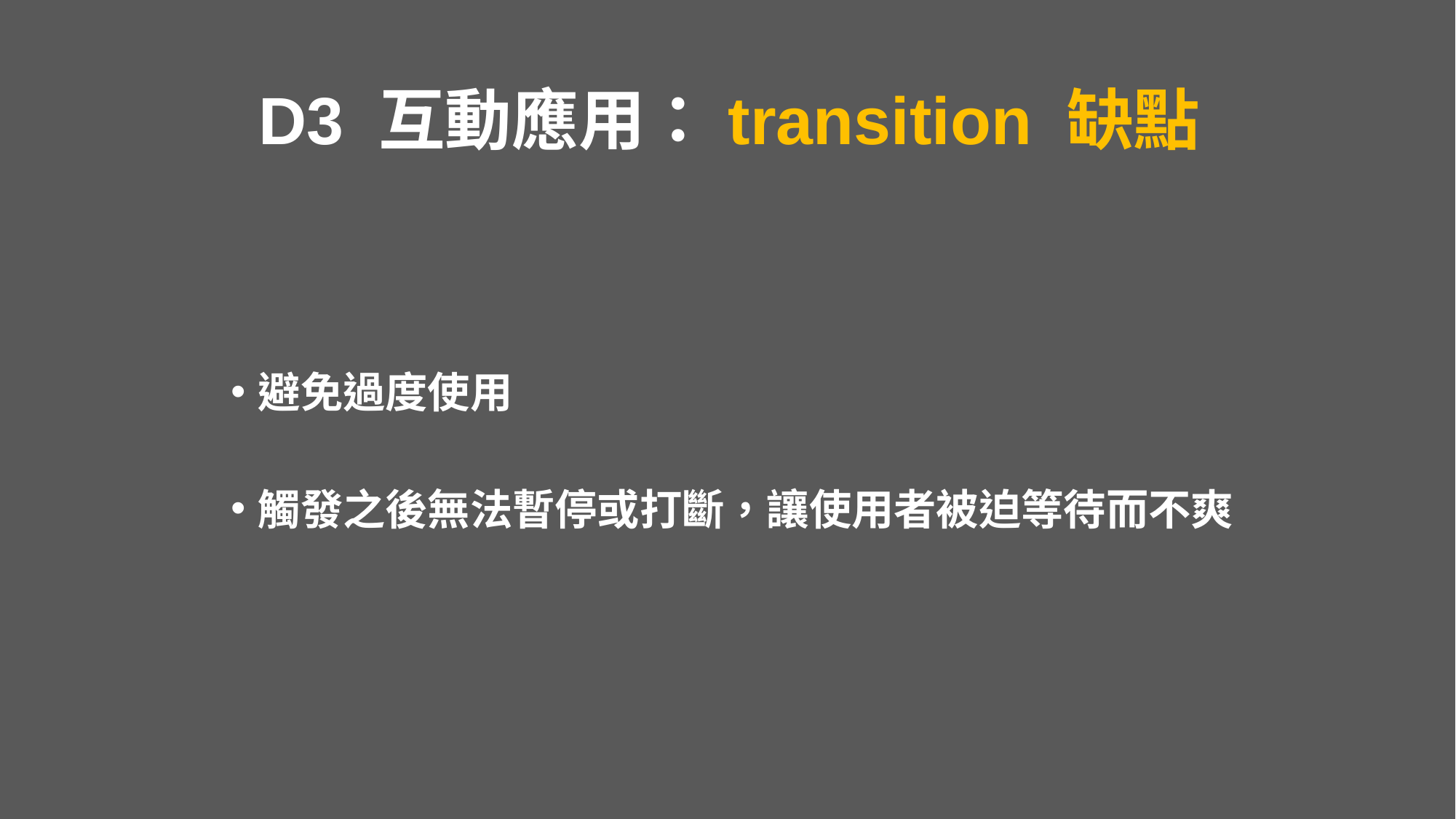

# D3 互動應用：transition 缺點
避免過度使用
觸發之後無法暫停或打斷，讓使用者被迫等待而不爽